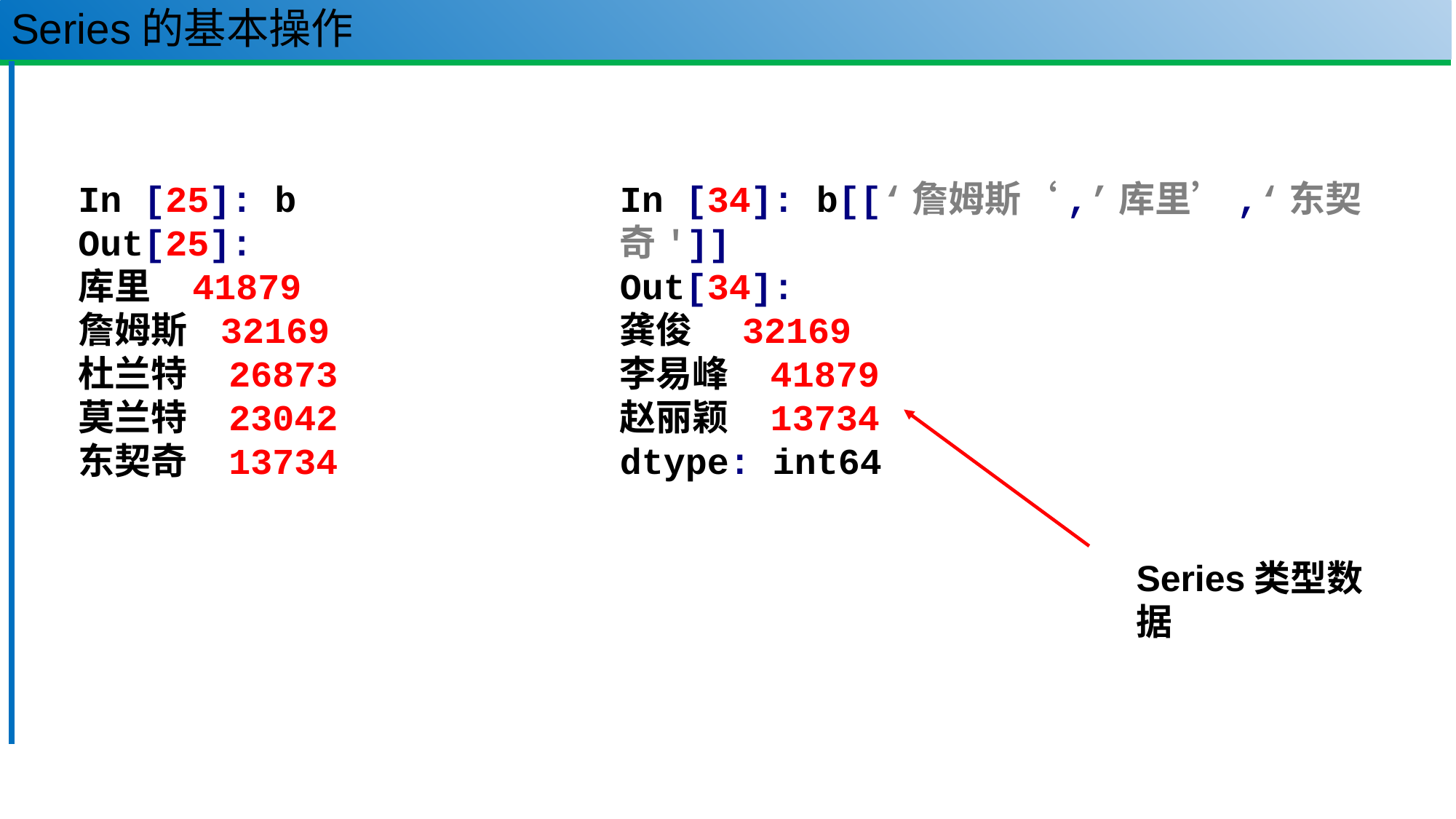

# Series的基本操作
In [25]: b
Out[25]:
库里    41879
詹姆斯   32169
杜兰特    26873
莫兰特    23042
东契奇    13734
In [34]: b[[‘詹姆斯‘,’库里’,‘东契奇']]
Out[34]:
龚俊     32169
李易峰    41879
赵丽颖    13734
dtype: int64
Series类型数据